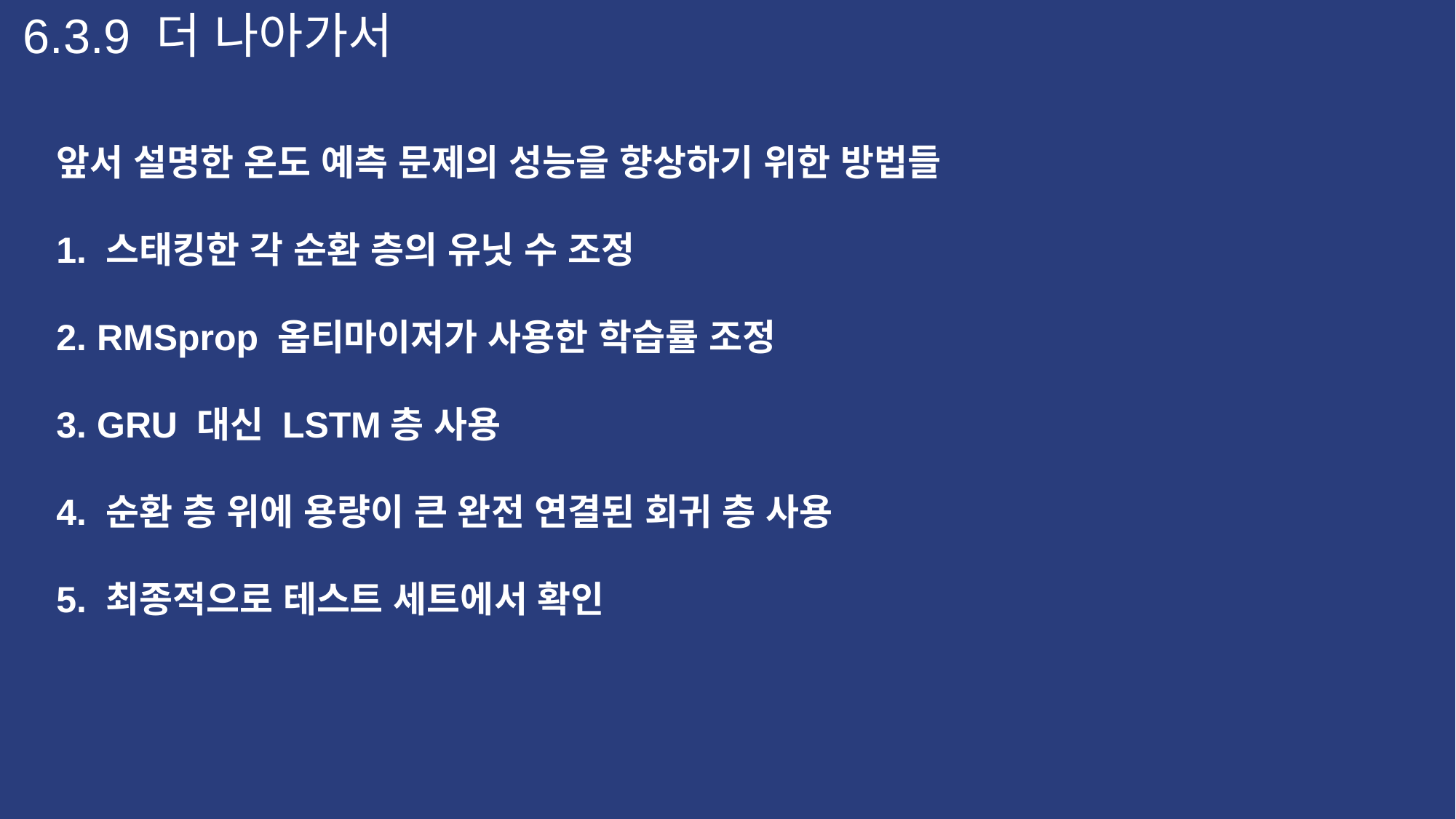

6.3.9 더 나아가서
앞서 설명한 온도 예측 문제의 성능을 향상하기 위한 방법들

1. 스태킹한 각 순환 층의 유닛 수 조정

2. RMSprop 옵티마이저가 사용한 학습률 조정

3. GRU 대신 LSTM층 사용

4. 순환 층 위에 용량이 큰 완전 연결된 회귀 층 사용

5. 최종적으로 테스트 세트에서 확인